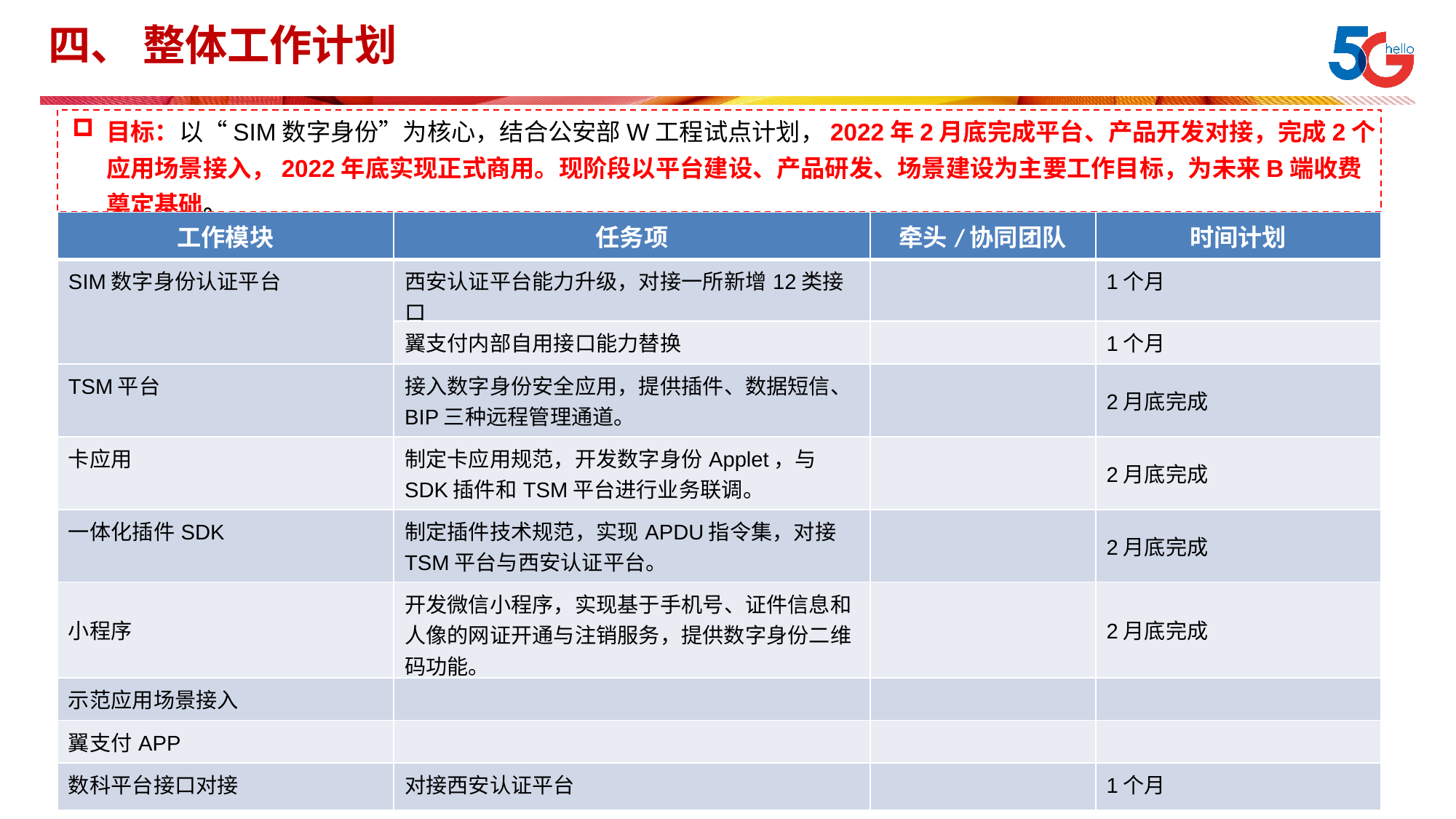

# 四、 整体工作计划
目标：以“SIM数字身份”为核心，结合公安部W工程试点计划，2022年2月底完成平台、产品开发对接，完成2个应用场景接入，2022年底实现正式商用。现阶段以平台建设、产品研发、场景建设为主要工作目标，为未来B端收费奠定基础。

| 工作模块 | 任务项 | 牵头/协同团队 | 时间计划 |
| --- | --- | --- | --- |
| SIM数字身份认证平台 | 西安认证平台能力升级，对接一所新增12类接口 |  | 1个月 |
|  | 翼支付内部自用接口能力替换 |  | 1个月 |
| TSM平台 | 接入数字身份安全应用，提供插件、数据短信、BIP三种远程管理通道。 |  | 2月底完成 |
| 卡应用 | 制定卡应用规范，开发数字身份Applet，与SDK插件和TSM平台进行业务联调。 |  | 2月底完成 |
| 一体化插件SDK | 制定插件技术规范，实现APDU指令集，对接TSM平台与西安认证平台。 |  | 2月底完成 |
| 小程序 | 开发微信小程序，实现基于手机号、证件信息和人像的网证开通与注销服务，提供数字身份二维码功能。 |  | 2月底完成 |
| 示范应用场景接入 |  |  |  |
| 翼支付APP |  |  |  |
| 数科平台接口对接 | 对接西安认证平台 |  | 1个月 |